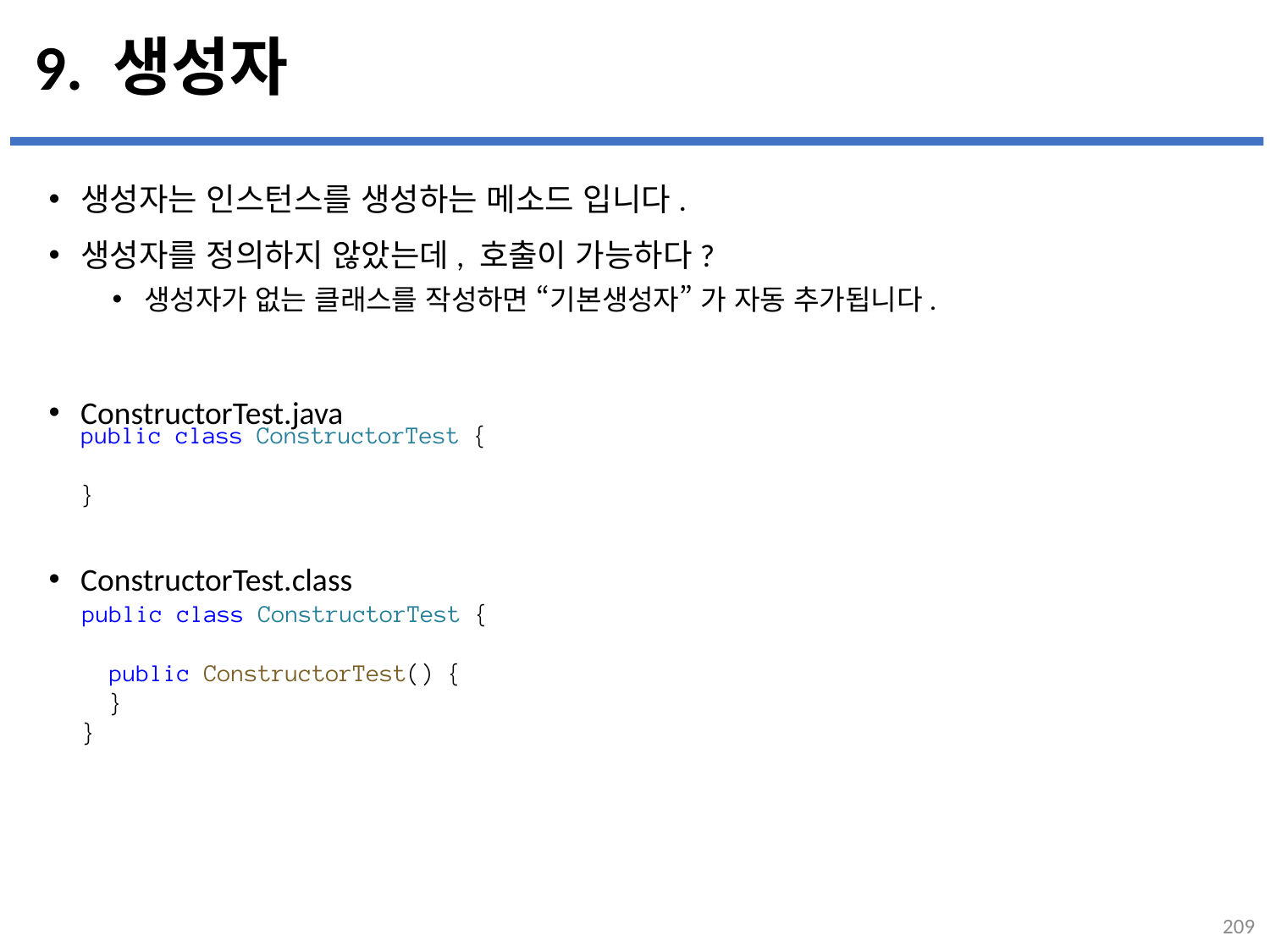

# 9. 생성자
생성자는 인스턴스를 생성하는 메소드 입니다.
생성자를 정의하지 않았는데, 호출이 가능하다?
생성자가 없는 클래스를 작성하면 “기본생성자” 가 자동 추가됩니다.

ConstructorTest.java

ConstructorTest.class

...

설명
public class ConstructorTest {

}
public class ConstructorTest {

  public ConstructorTest() {
  }
}
209